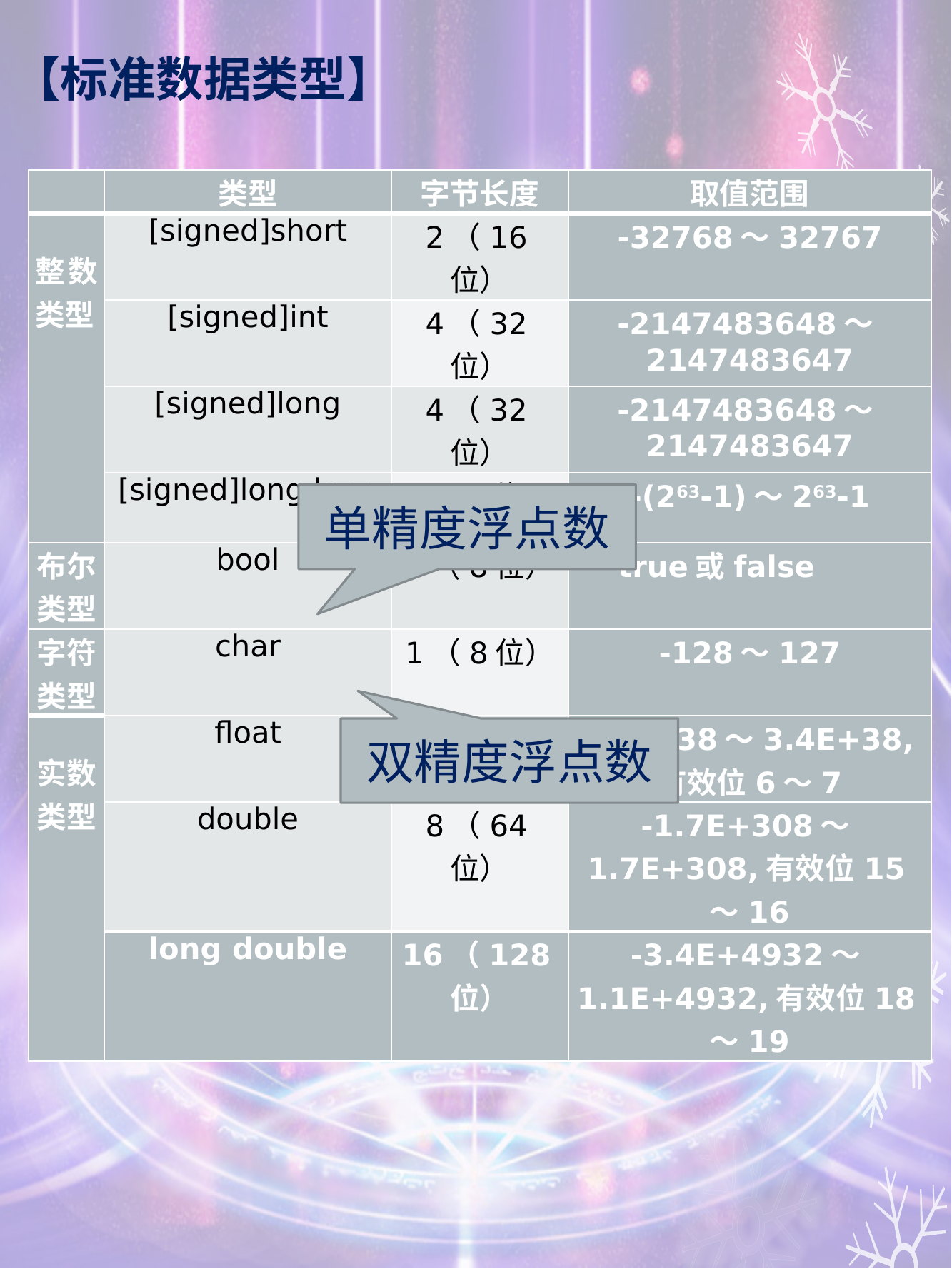

# 【标准数据类型】
|  | 类型 | 字节长度 | 取值范围 |
| --- | --- | --- | --- |
| 整数类型 | [signed]short | 2（16位） | -32768～32767 |
|  | [signed]int | 4（32位） | -2147483648～2147483647 |
|  | [signed]long | 4（32位） | -2147483648～2147483647 |
|  | [signed]long long | 8(64位) | -(263-1)～263-1 |
| 布尔类型 | bool | 1（8位） | true或false |
| 字符类型 | char | 1（8位） | -128～127 |
| 实数类型 | float | 4（32位） | -3.4E-38～3.4E+38,有效位6～7 |
|  | double | 8（64位） | -1.7E+308～1.7E+308,有效位15～16 |
|  | long double | 16（128位） | -3.4E+4932～1.1E+4932,有效位18～19 |
单精度浮点数
双精度浮点数